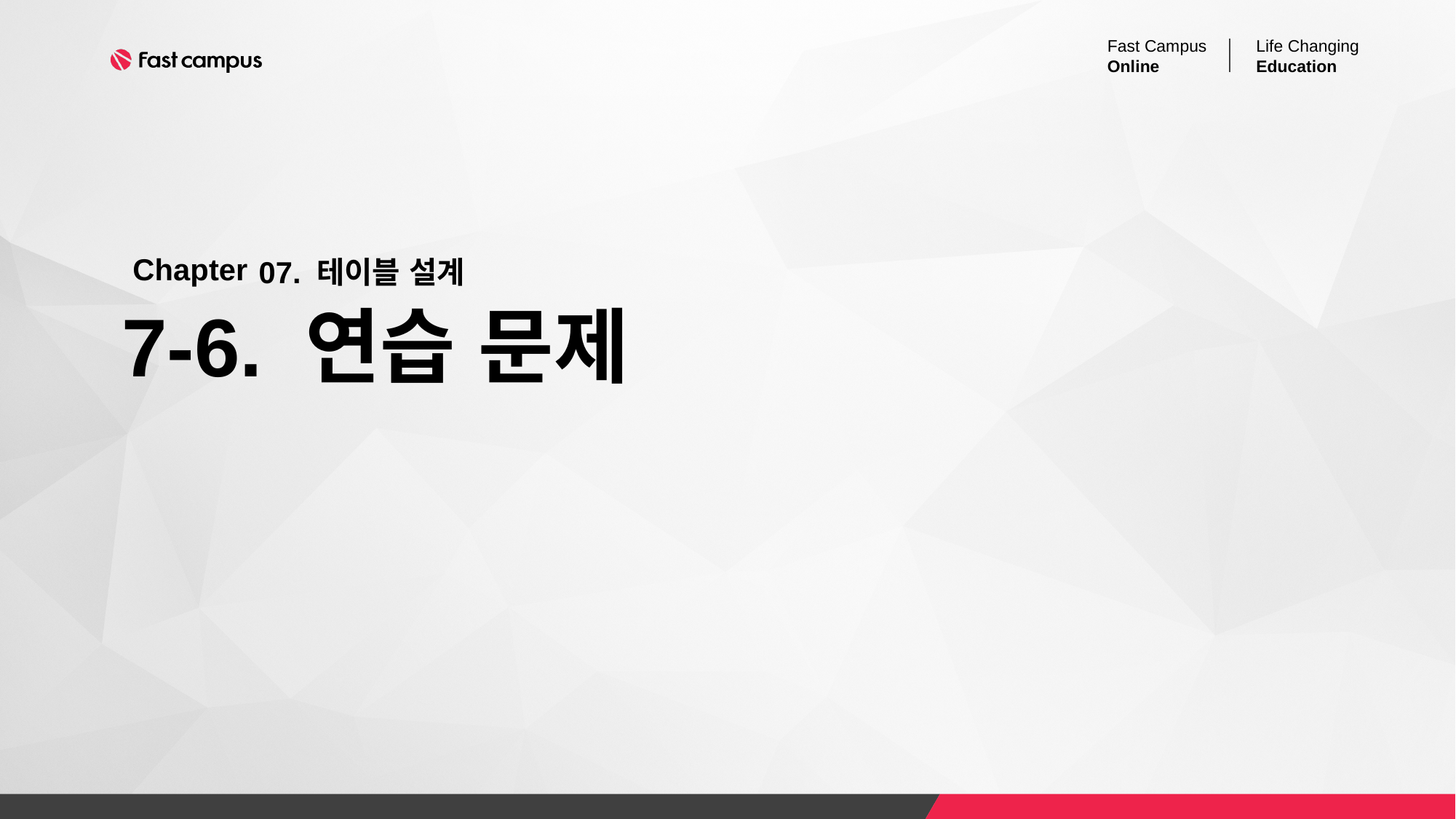

07. 테이블 설계
# 7-6. 연습 문제